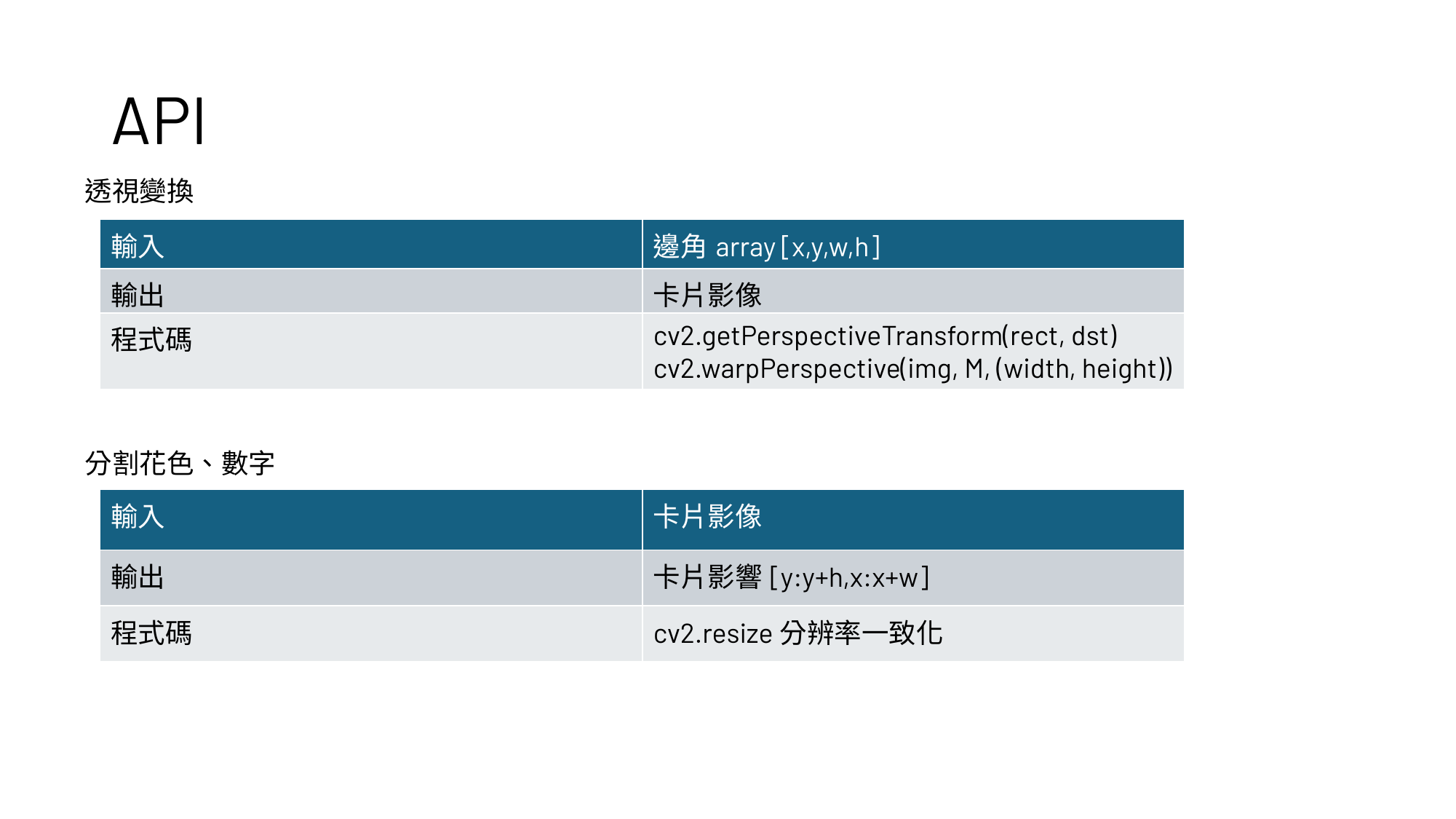

# API
透視變換
| 輸入 | 邊角array [x,y,w,h] |
| --- | --- |
| 輸出 | 卡片影像 |
| 程式碼 | cv2.getPerspectiveTransform(rect, dst) cv2.warpPerspective(img, M, (width, height)) |
分割花色、數字
| 輸入 | 卡片影像 |
| --- | --- |
| 輸出 | 卡片影響[y:y+h,x:x+w] |
| 程式碼 | cv2.resize分辨率一致化 |